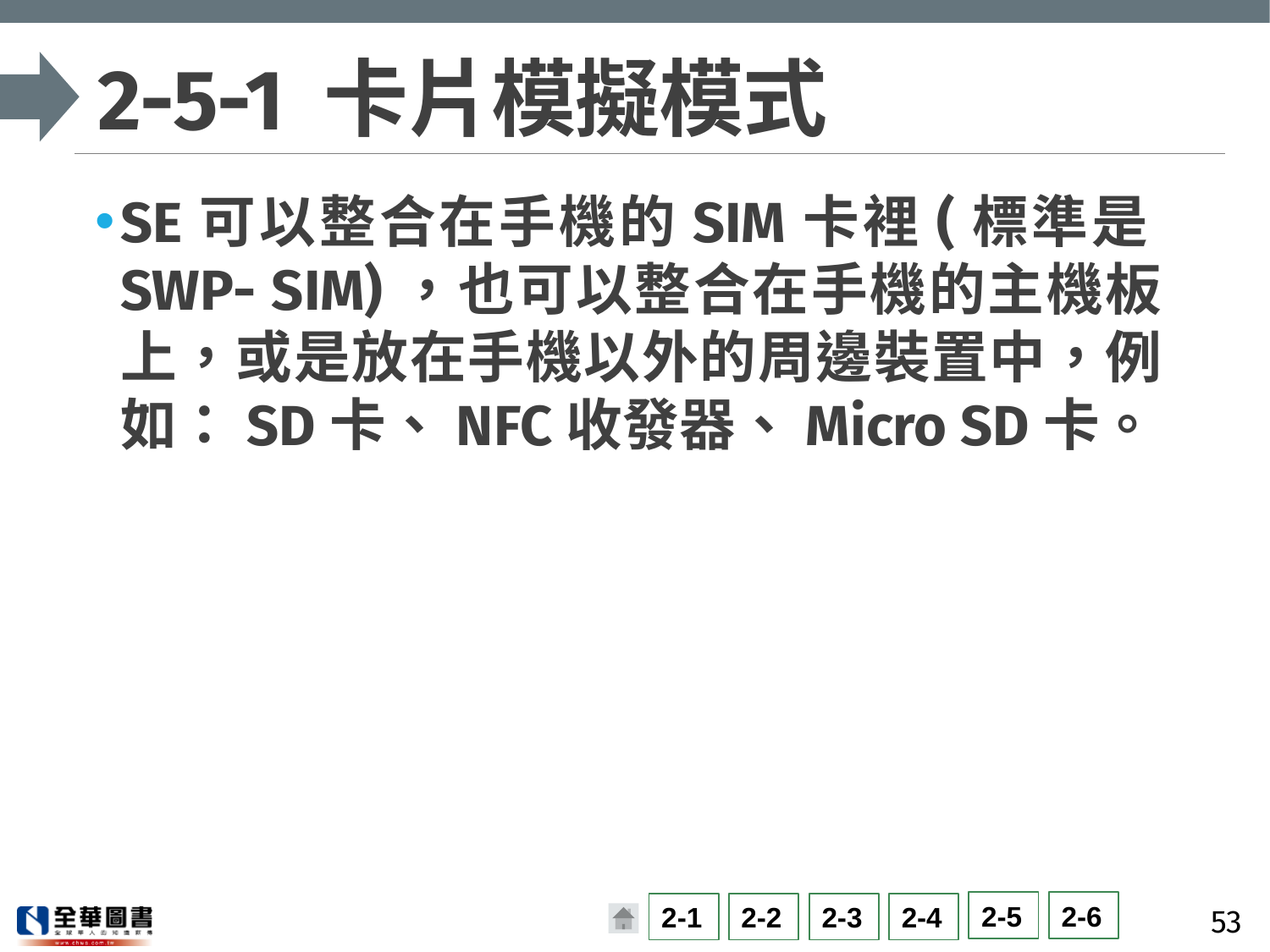

# 2-5-1 卡片模擬模式
SE可以整合在手機的SIM卡裡(標準是SWP- SIM)，也可以整合在手機的主機板上，或是放在手機以外的周邊裝置中，例如：SD卡、NFC收發器、Micro SD卡。
53